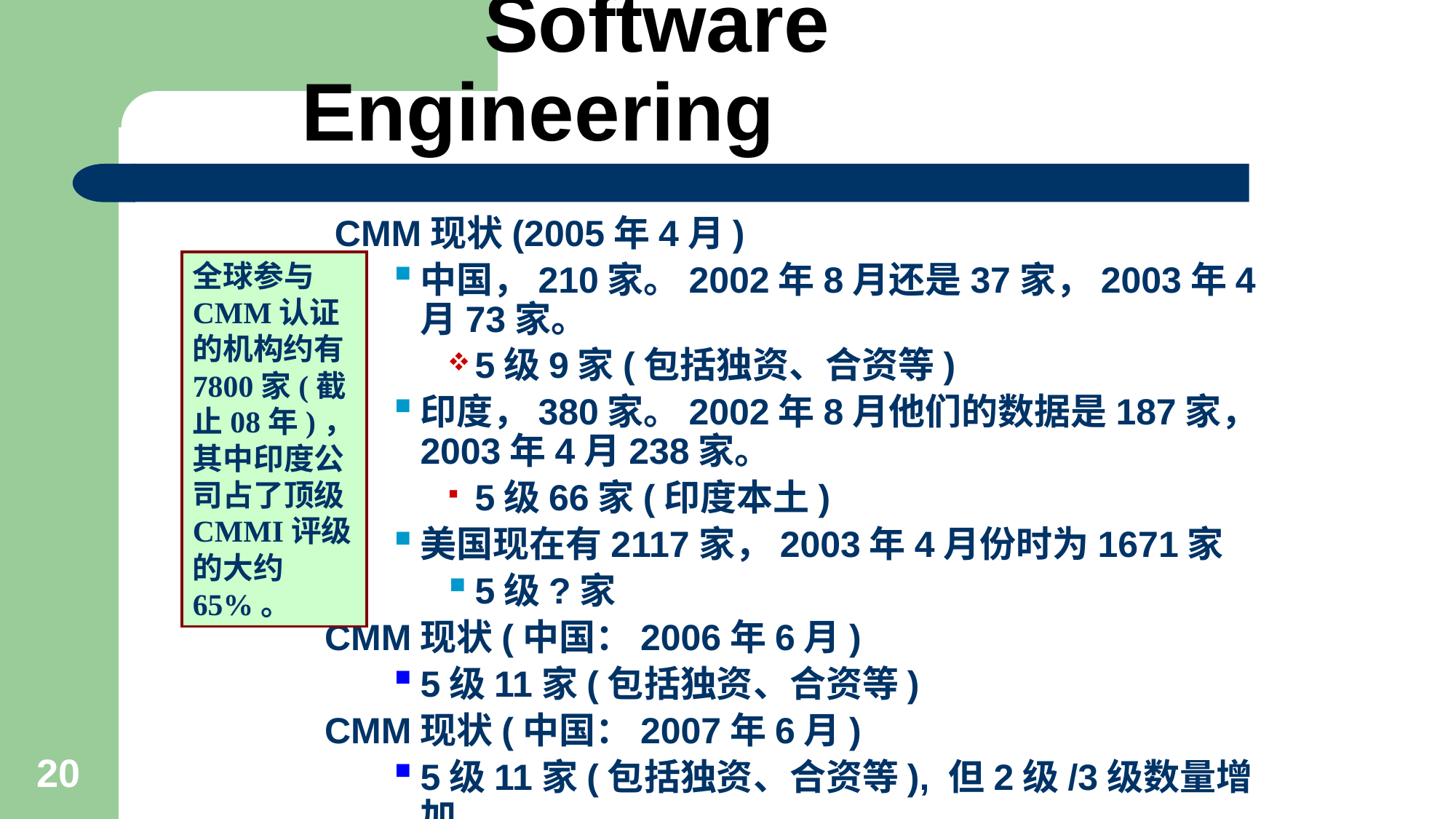

# Software   Engineering
     CMM现状(2005年4月)
中国，210家。2002年8月还是37家，2003年4月73家。
5级9家(包括独资、合资等)
印度，380家。2002年8月他们的数据是187家，2003年4月238家。
5级66家(印度本土)
美国现在有2117家，2003年4月份时为1671家
5级?家
    CMM现状(中国：2006年6月)
5级11家(包括独资、合资等)
    CMM现状(中国：2007年6月)
5级11家(包括独资、合资等), 但2级/3级数量增加.
全球参与CMM认证的机构约有7800家(截止08年)，其中印度公司占了顶级CMMI评级的大约65%。
20